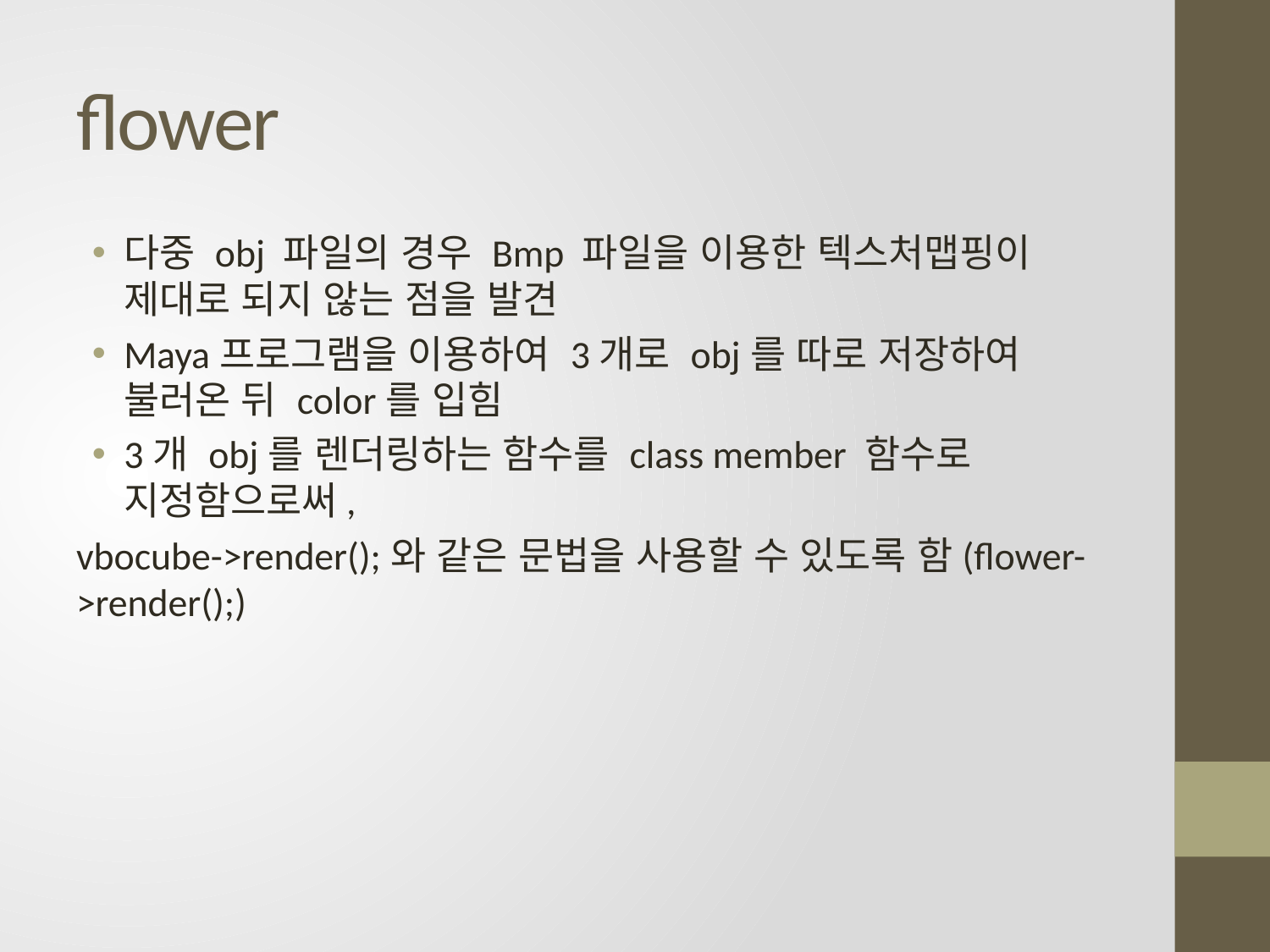

# flower
다중 obj 파일의 경우 Bmp 파일을 이용한 텍스처맵핑이 제대로 되지 않는 점을 발견
Maya프로그램을 이용하여 3개로 obj를 따로 저장하여 불러온 뒤 color를 입힘
3개 obj를 렌더링하는 함수를 class member 함수로 지정함으로써,
vbocube->render();와 같은 문법을 사용할 수 있도록 함(flower->render();)